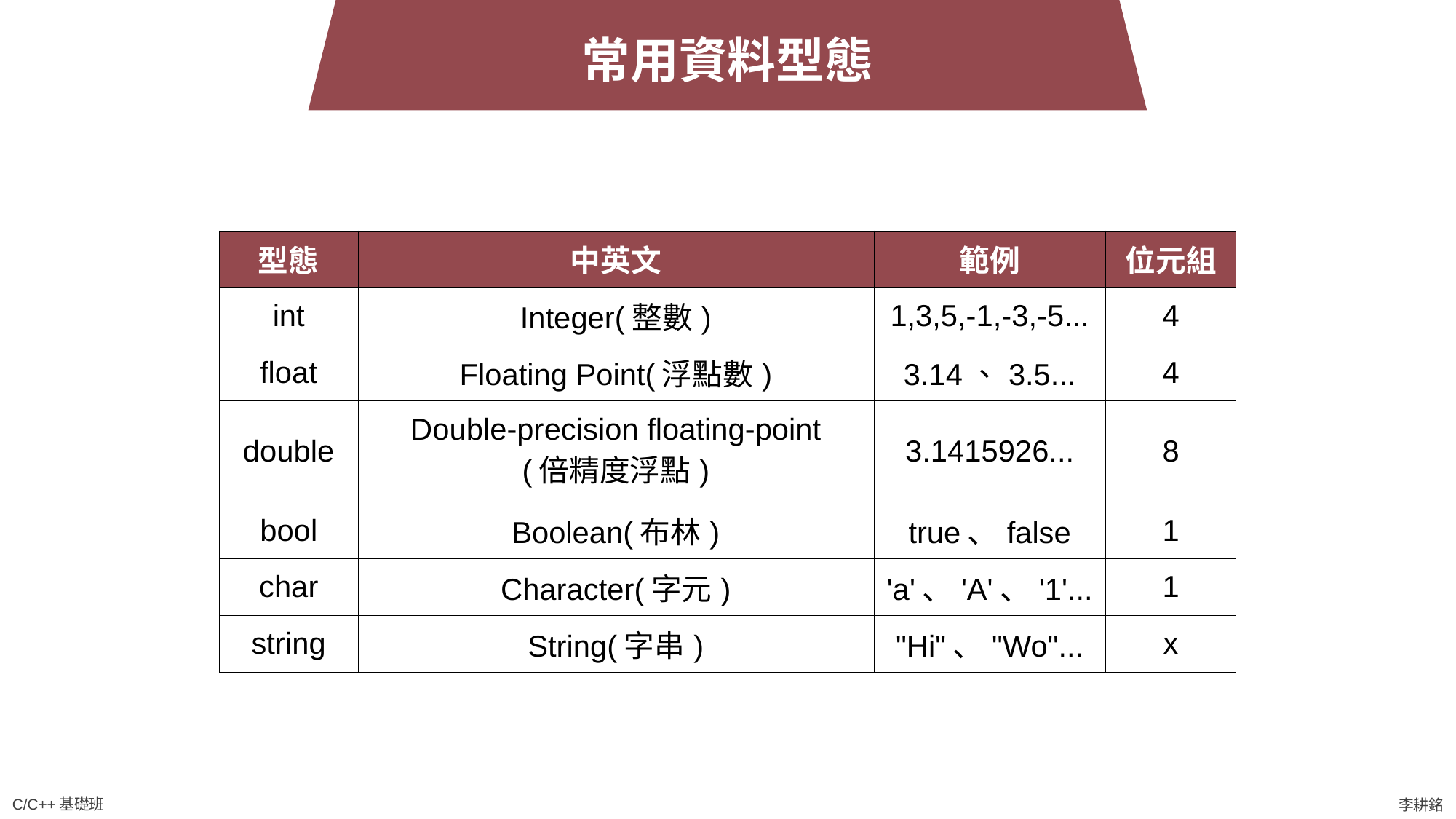

常用資料型態
| 型態 | 中英文 | 範例 | 位元組 |
| --- | --- | --- | --- |
| int | Integer(整數) | 1,3,5,-1,-3,-5... | 4 |
| float | Floating Point(浮點數) | 3.14、3.5... | 4 |
| double | Double-precision floating-point (倍精度浮點) | 3.1415926... | 8 |
| bool | Boolean(布林) | true、false | 1 |
| char | Character(字元) | 'a'、'A'、'1'... | 1 |
| string | String(字串) | "Hi"、"Wo"... | x |
C/C++基礎班
李耕銘